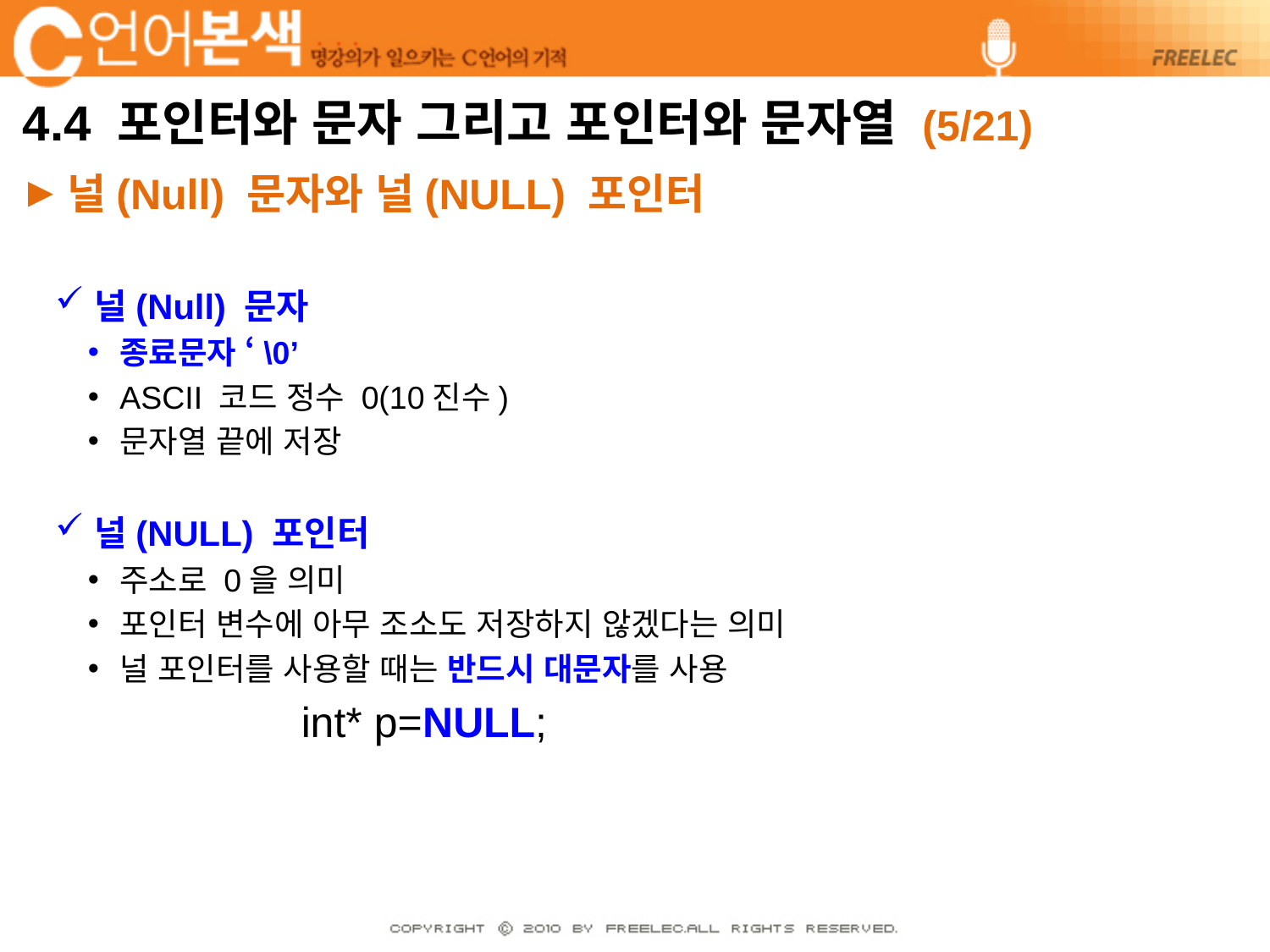

# 4.4 포인터와 문자 그리고 포인터와 문자열 (5/21)
널(Null) 문자와 널(NULL) 포인터

널(Null) 문자
종료문자 ‘\0’
ASCII 코드 정수 0(10진수)
문자열 끝에 저장

널(NULL) 포인터
주소로 0을 의미
포인터 변수에 아무 조소도 저장하지 않겠다는 의미
널 포인터를 사용할 때는 반드시 대문자를 사용
                  int* p=NULL;